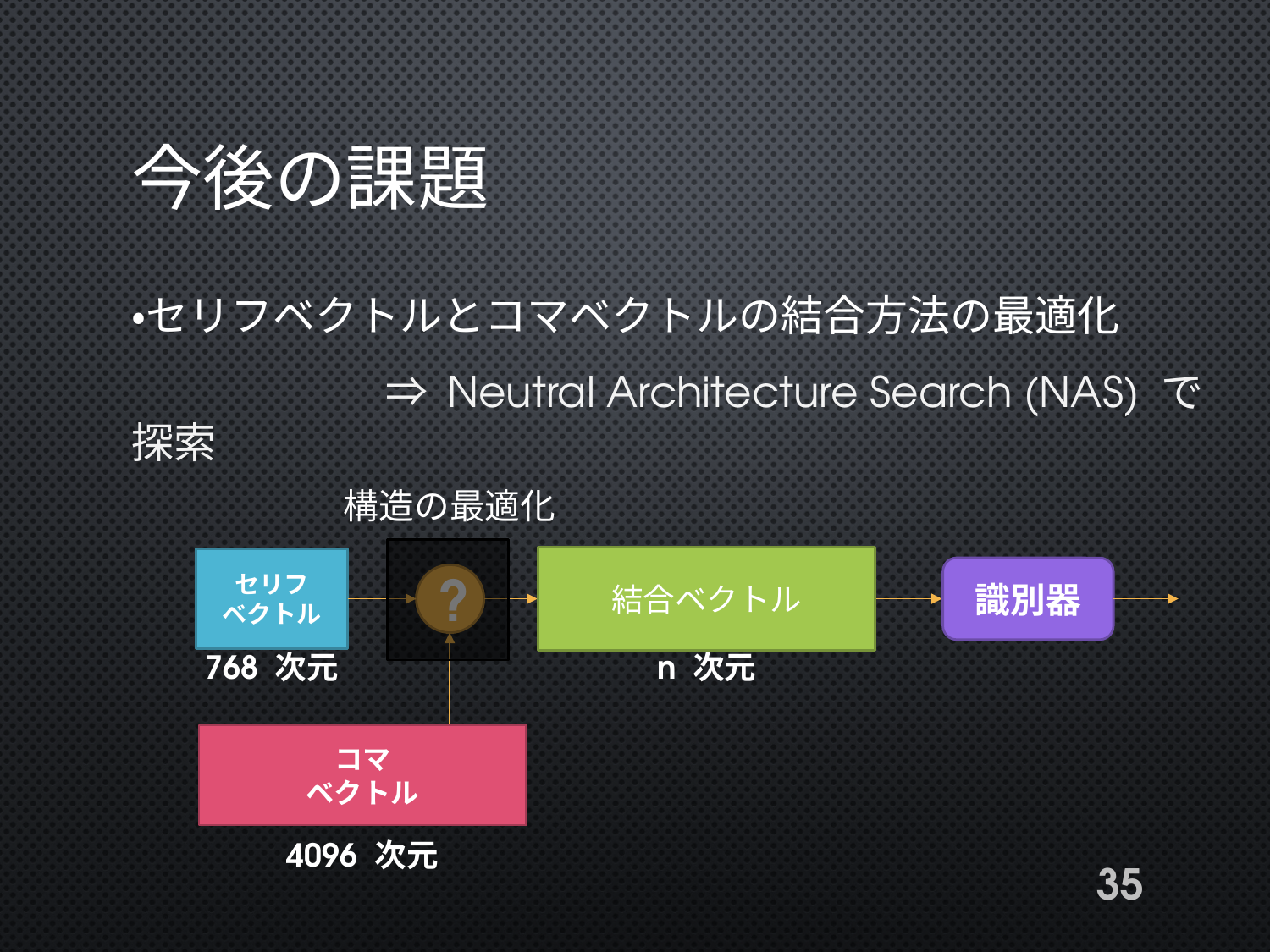

# 今後の課題
・セリフベクトルとコマベクトルの結合方法の最適化
		⇒ Neutral Architecture Search (NAS) で探索

構造の最適化
セリフ
ベクトル
識別器
?
768 次元
コマ
ベクトル
4096 次元
結合ベクトル

n 次元
35